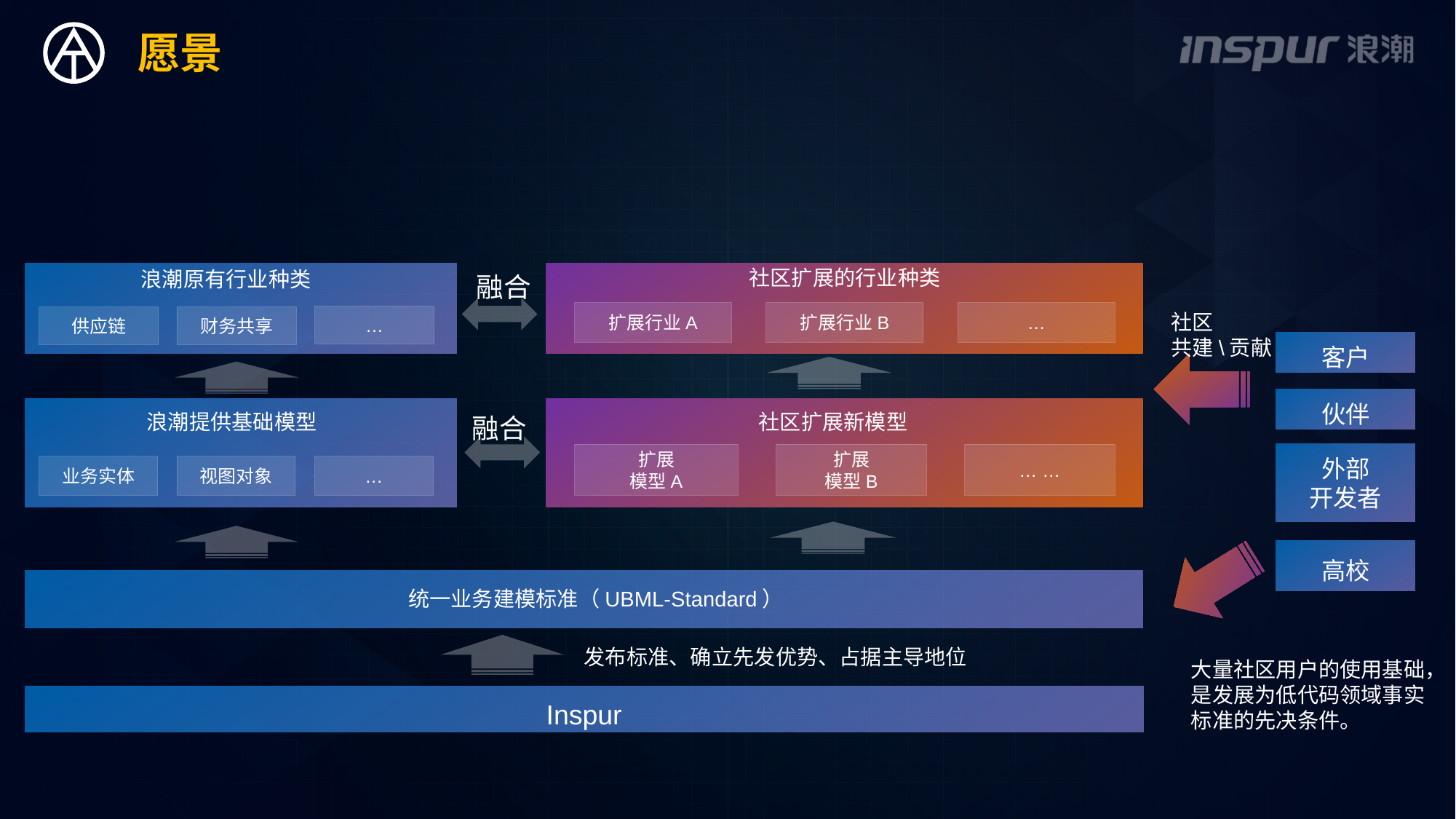

愿景
社区扩展的行业种类
浪潮原有行业种类

融合

…
扩展行业A
扩展行业B
社区
共建\贡献
…
供应链
财务共享

客户

伙伴

浪潮提供基础模型
社区扩展新模型
融合

外部
开发者
扩展
模型A
扩展
模型B
… …
业务实体
视图对象
…

高校

统一业务建模标准（UBML-Standard）

发布标准、确立先发优势、占据主导地位
大量社区用户的使用基础，是发展为低代码领域事实标准的先决条件。
Inspur